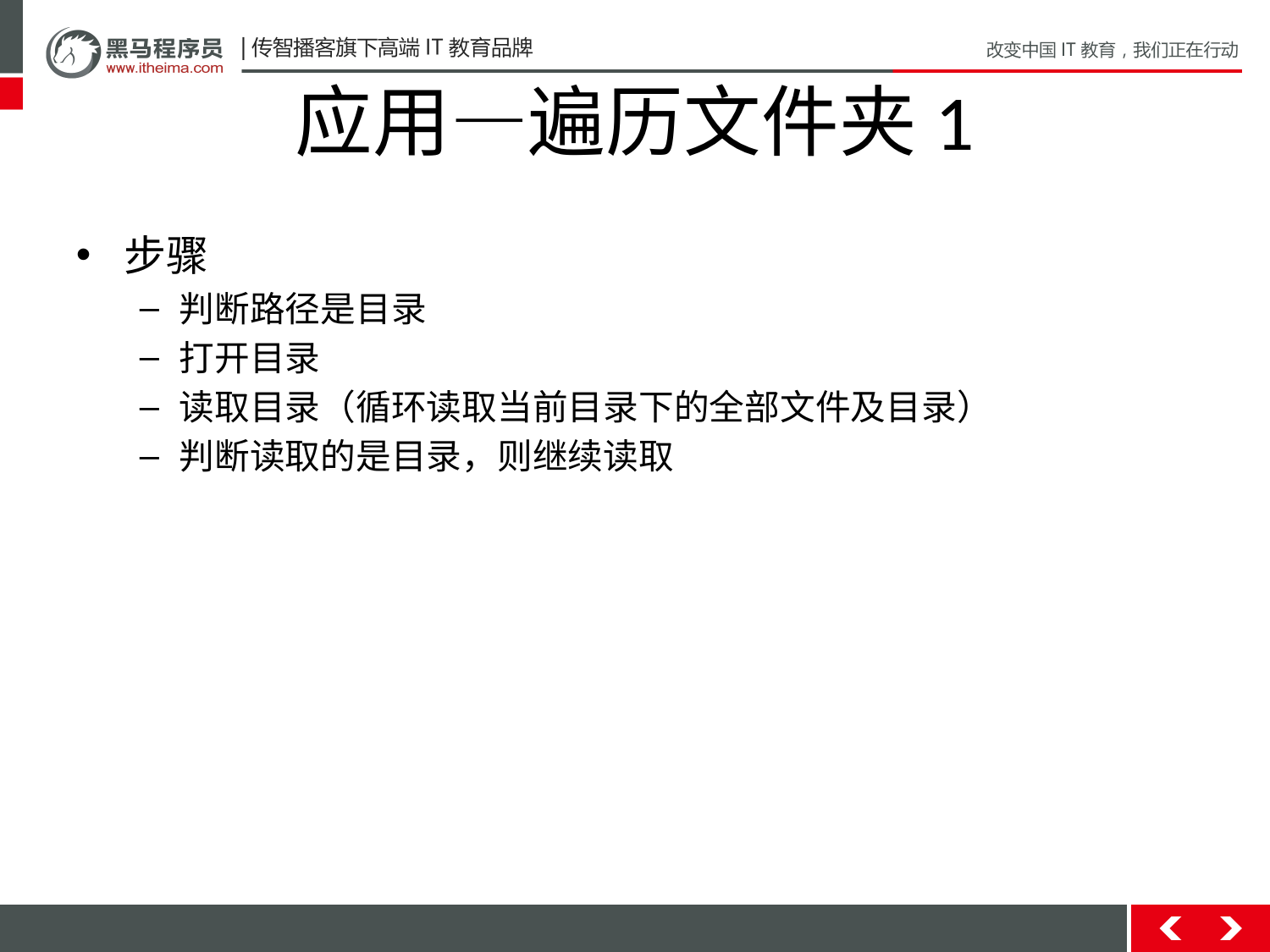

# 应用—遍历文件夹1
步骤
判断路径是目录
打开目录
读取目录（循环读取当前目录下的全部文件及目录）
判断读取的是目录，则继续读取